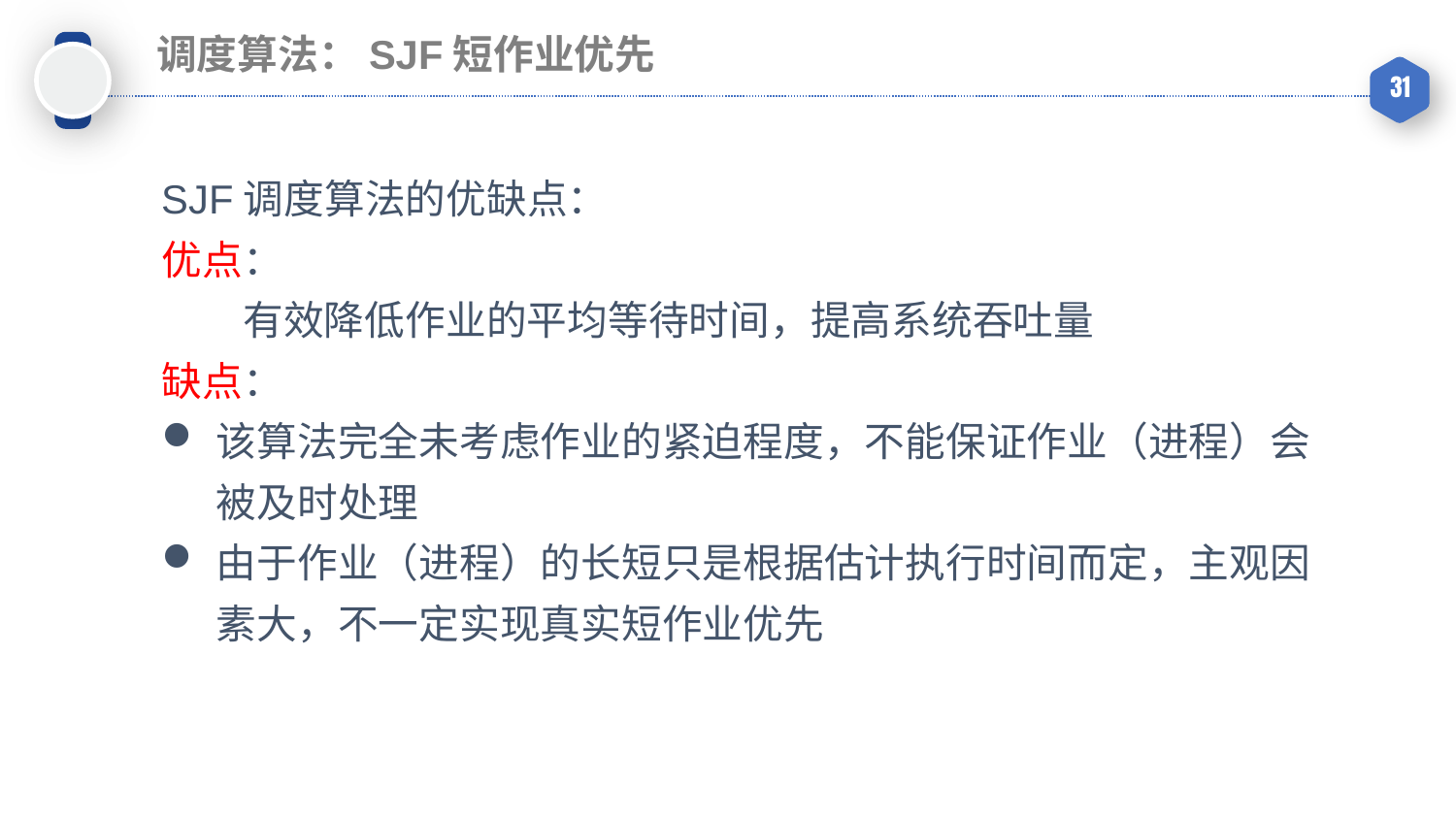

调度算法：SJF短作业优先
SJF调度算法的优缺点：
优点：
        有效降低作业的平均等待时间，提高系统吞吐量
缺点：
该算法完全未考虑作业的紧迫程度，不能保证作业（进程）会被及时处理
由于作业（进程）的长短只是根据估计执行时间而定，主观因素大，不一定实现真实短作业优先